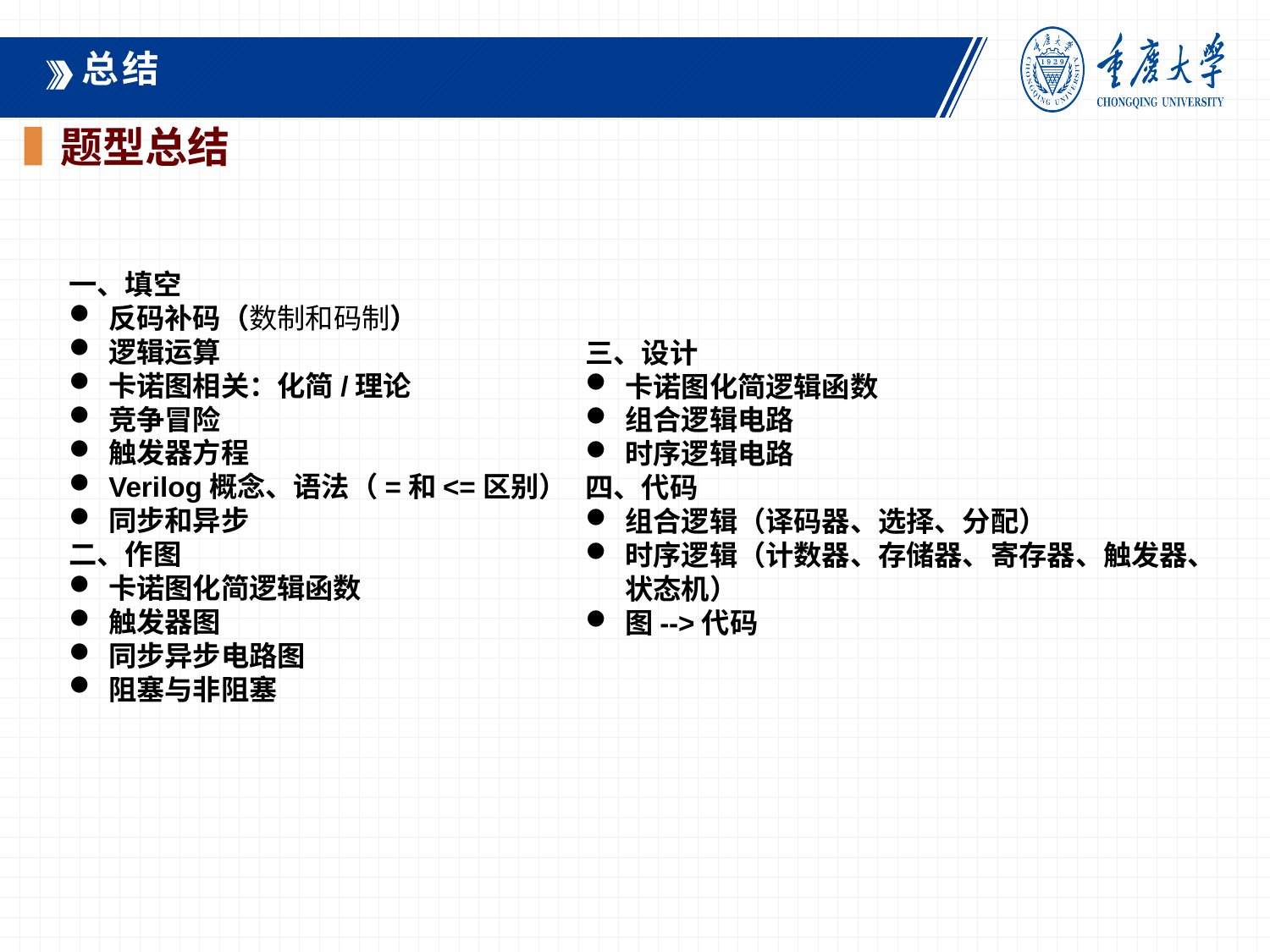

总结
题型总结

一、填空
反码补码（数制和码制）
逻辑运算
卡诺图相关：化简/理论
竞争冒险
触发器方程
Verilog概念、语法（=和<=区别）
同步和异步
二、作图
卡诺图化简逻辑函数
触发器图
同步异步电路图
阻塞与非阻塞
三、设计
卡诺图化简逻辑函数
组合逻辑电路
时序逻辑电路
四、代码
组合逻辑（译码器、选择、分配）
时序逻辑（计数器、存储器、寄存器、触发器、状态机）
图-->代码